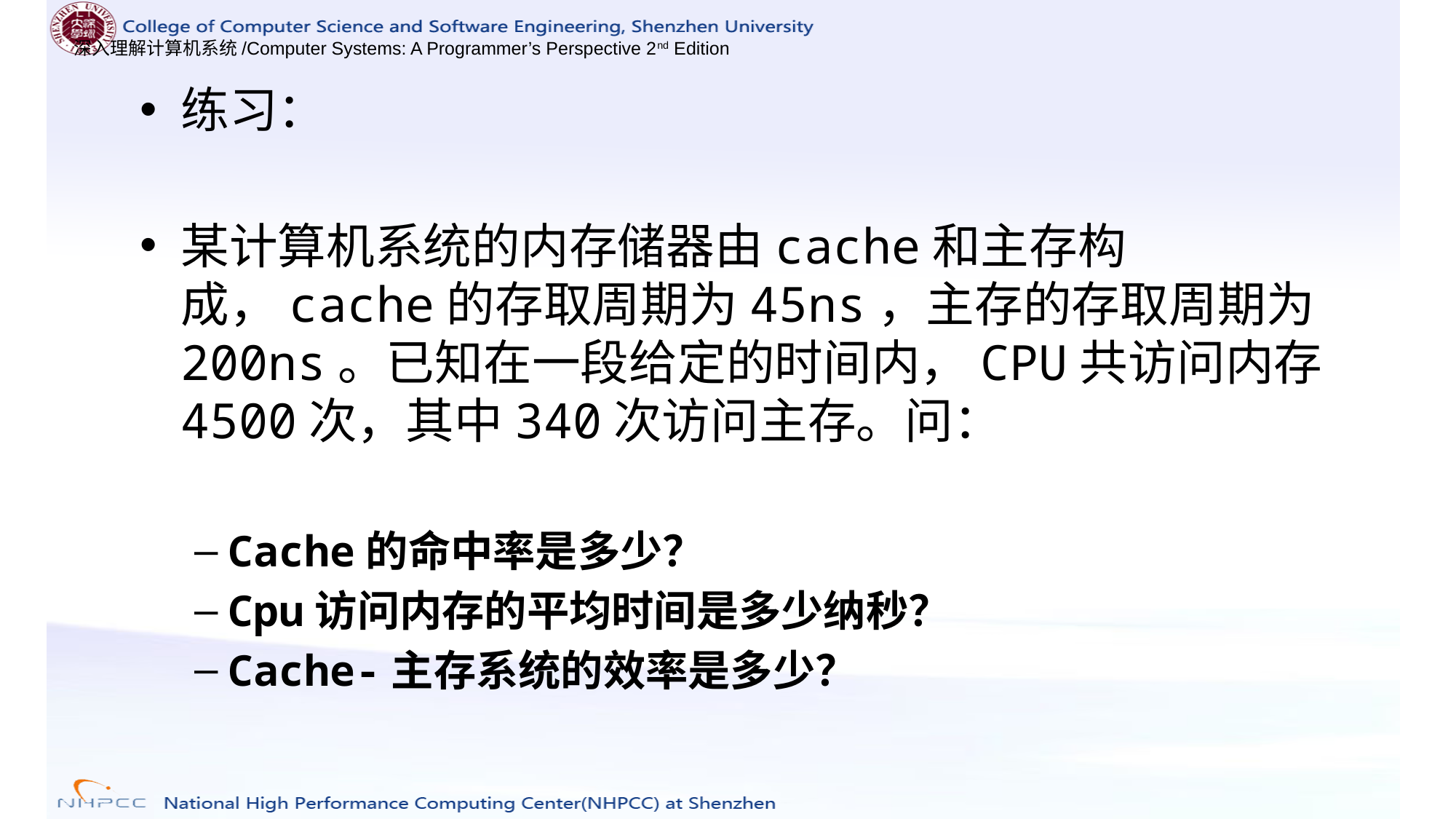

练习：

某计算机系统的内存储器由cache和主存构成，cache的存取周期为45ns，主存的存取周期为200ns。已知在一段给定的时间内，CPU共访问内存4500次，其中340次访问主存。问：

Cache的命中率是多少？
Cpu访问内存的平均时间是多少纳秒？
Cache-主存系统的效率是多少？